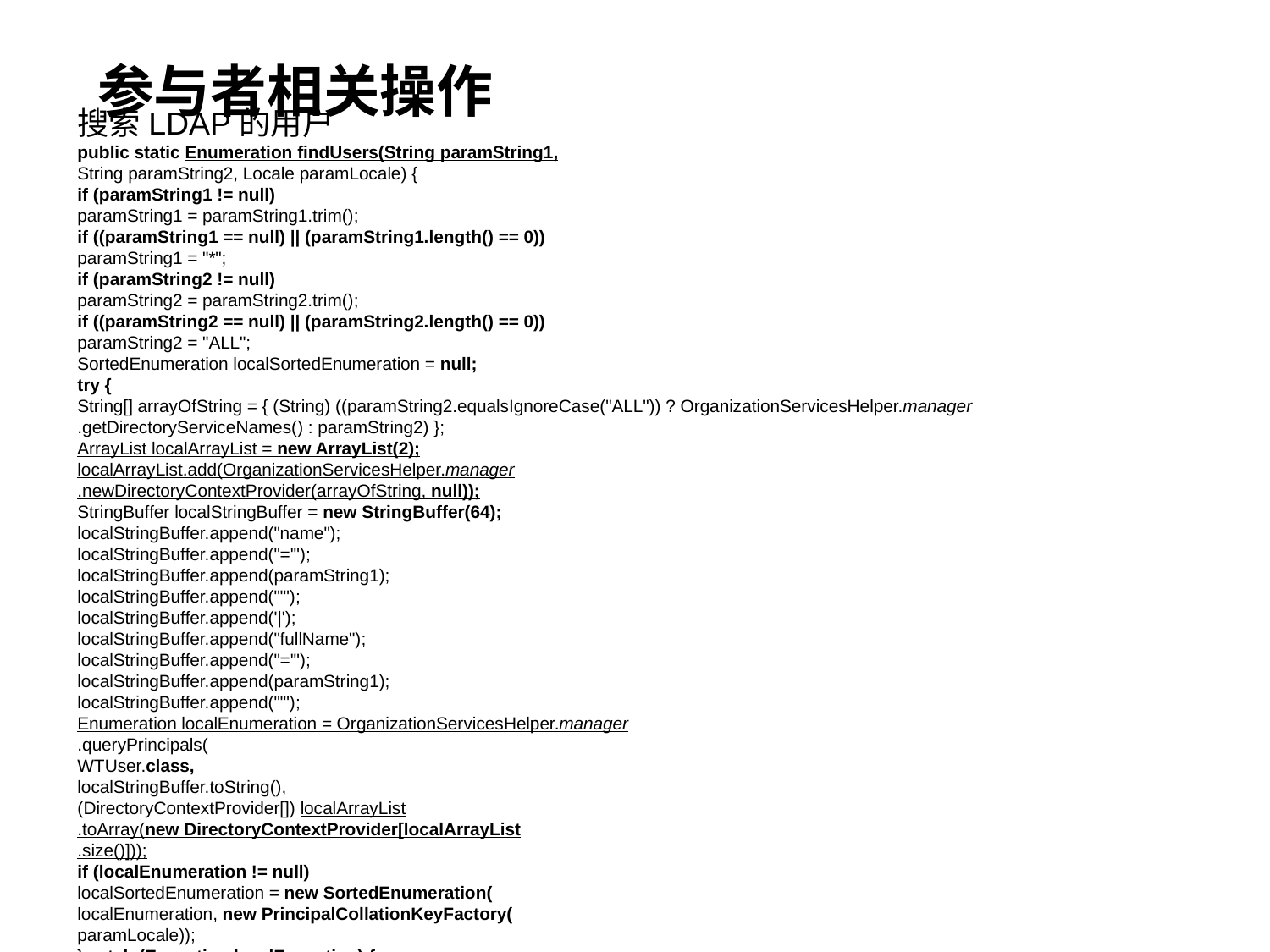

# 参与者相关操作
搜索LDAP的用户
public static Enumeration findUsers(String paramString1,
String paramString2, Locale paramLocale) {
if (paramString1 != null)
paramString1 = paramString1.trim();
if ((paramString1 == null) || (paramString1.length() == 0))
paramString1 = "*";
if (paramString2 != null)
paramString2 = paramString2.trim();
if ((paramString2 == null) || (paramString2.length() == 0))
paramString2 = "ALL";
SortedEnumeration localSortedEnumeration = null;
try {
String[] arrayOfString = { (String) ((paramString2.equalsIgnoreCase("ALL")) ? OrganizationServicesHelper.manager
.getDirectoryServiceNames() : paramString2) };
ArrayList localArrayList = new ArrayList(2);
localArrayList.add(OrganizationServicesHelper.manager
.newDirectoryContextProvider(arrayOfString, null));
StringBuffer localStringBuffer = new StringBuffer(64);
localStringBuffer.append("name");
localStringBuffer.append("='");
localStringBuffer.append(paramString1);
localStringBuffer.append("'");
localStringBuffer.append('|');
localStringBuffer.append("fullName");
localStringBuffer.append("='");
localStringBuffer.append(paramString1);
localStringBuffer.append("'");
Enumeration localEnumeration = OrganizationServicesHelper.manager
.queryPrincipals(
WTUser.class,
localStringBuffer.toString(),
(DirectoryContextProvider[]) localArrayList
.toArray(new DirectoryContextProvider[localArrayList
.size()]));
if (localEnumeration != null)
localSortedEnumeration = new SortedEnumeration(
localEnumeration, new PrincipalCollationKeyFactory(
paramLocale));
} catch (Exception localException) {
localException.printStackTrace();
}
return localSortedEnumeration;
}